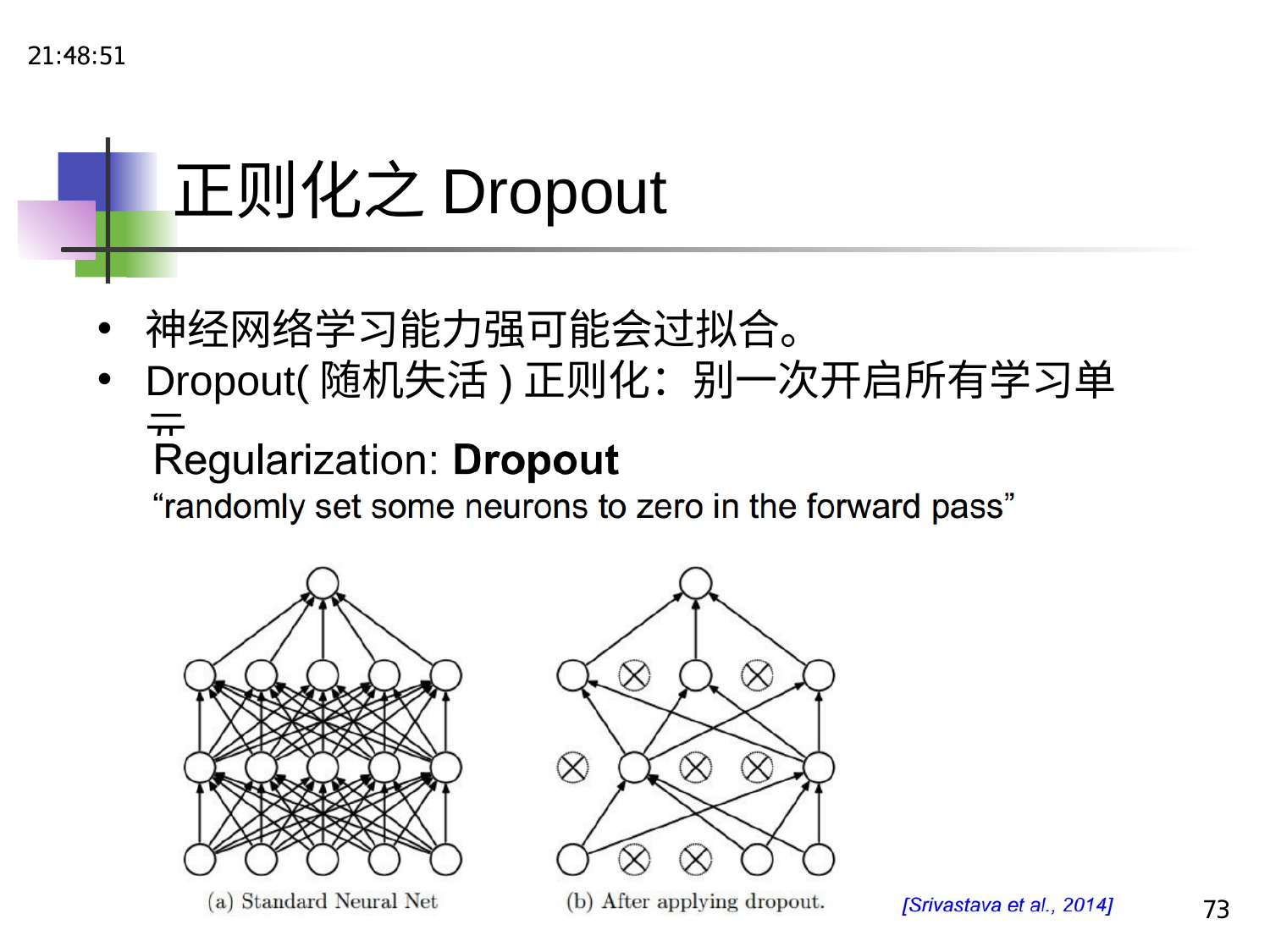

21:48:51
# 正则化之Dropout
神经网络学习能力强可能会过拟合。
Dropout(随机失活)正则化：别一次开启所有学习单元

73